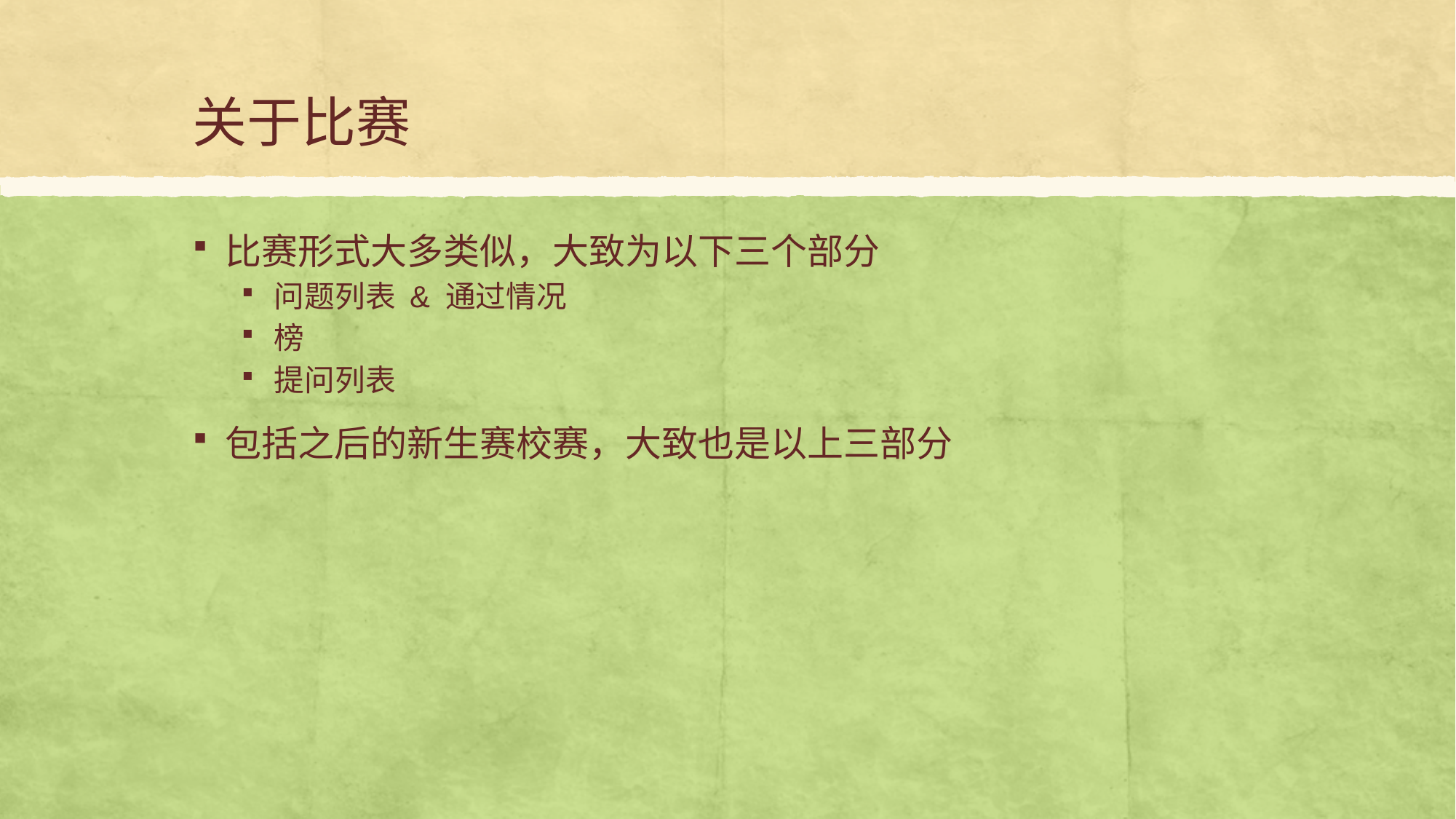

# 关于比赛
比赛形式大多类似，大致为以下三个部分
问题列表 & 通过情况
榜
提问列表
包括之后的新生赛校赛，大致也是以上三部分